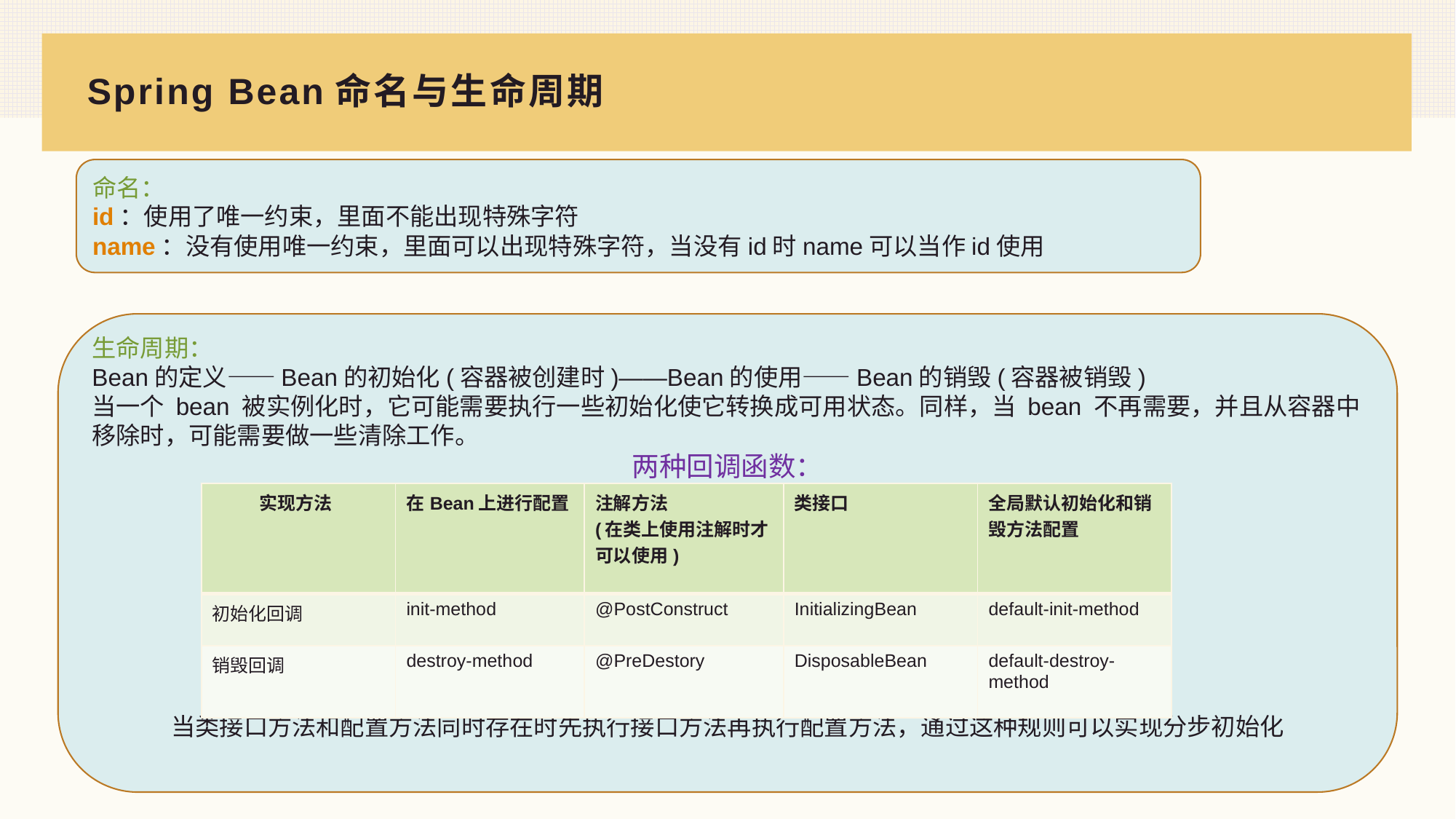

# Spring Bean命名与生命周期
命名：
id：使用了唯一约束，里面不能出现特殊字符
name：没有使用唯一约束，里面可以出现特殊字符，当没有id时name可以当作id使用
生命周期：
Bean的定义——Bean的初始化(容器被创建时)——Bean的使用——Bean的销毁(容器被销毁)
当一个 bean 被实例化时，它可能需要执行一些初始化使它转换成可用状态。同样，当 bean 不再需要，并且从容器中移除时，可能需要做一些清除工作。
两种回调函数：

当类接口方法和配置方法同时存在时先执行接口方法再执行配置方法，通过这种规则可以实现分步初始化

| 实现方法 | 在Bean上进行配置 | 注解方法 (在类上使用注解时才可以使用) | 类接口 | 全局默认初始化和销毁方法配置 |
| --- | --- | --- | --- | --- |
| 初始化回调 | init-method | @PostConstruct | InitializingBean | default-init-method |
| 销毁回调 | destroy-method | @PreDestory | DisposableBean | default-destroy-method |